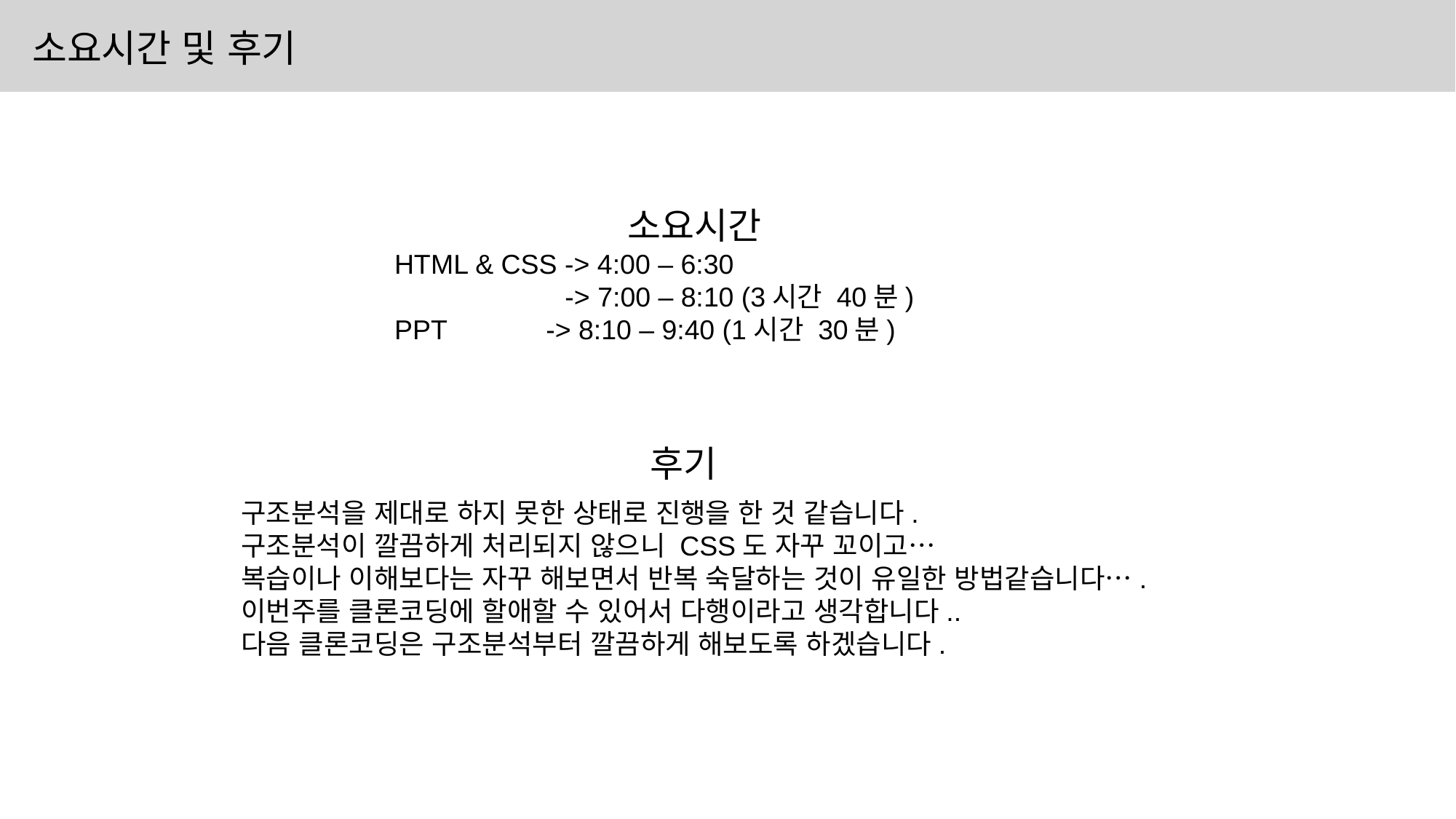

소요시간 및 후기
소요시간
HTML & CSS -> 4:00 – 6:30
HTML & CSS -> 7:00 – 8:10 (3시간 40분)
PPT             -> 8:10 – 9:40 (1시간 30분)

후기
구조분석을 제대로 하지 못한 상태로 진행을 한 것 같습니다.
구조분석이 깔끔하게 처리되지 않으니 CSS도 자꾸 꼬이고…
복습이나 이해보다는 자꾸 해보면서 반복 숙달하는 것이 유일한 방법같습니다….
이번주를 클론코딩에 할애할 수 있어서 다행이라고 생각합니다..
다음 클론코딩은 구조분석부터 깔끔하게 해보도록 하겠습니다.